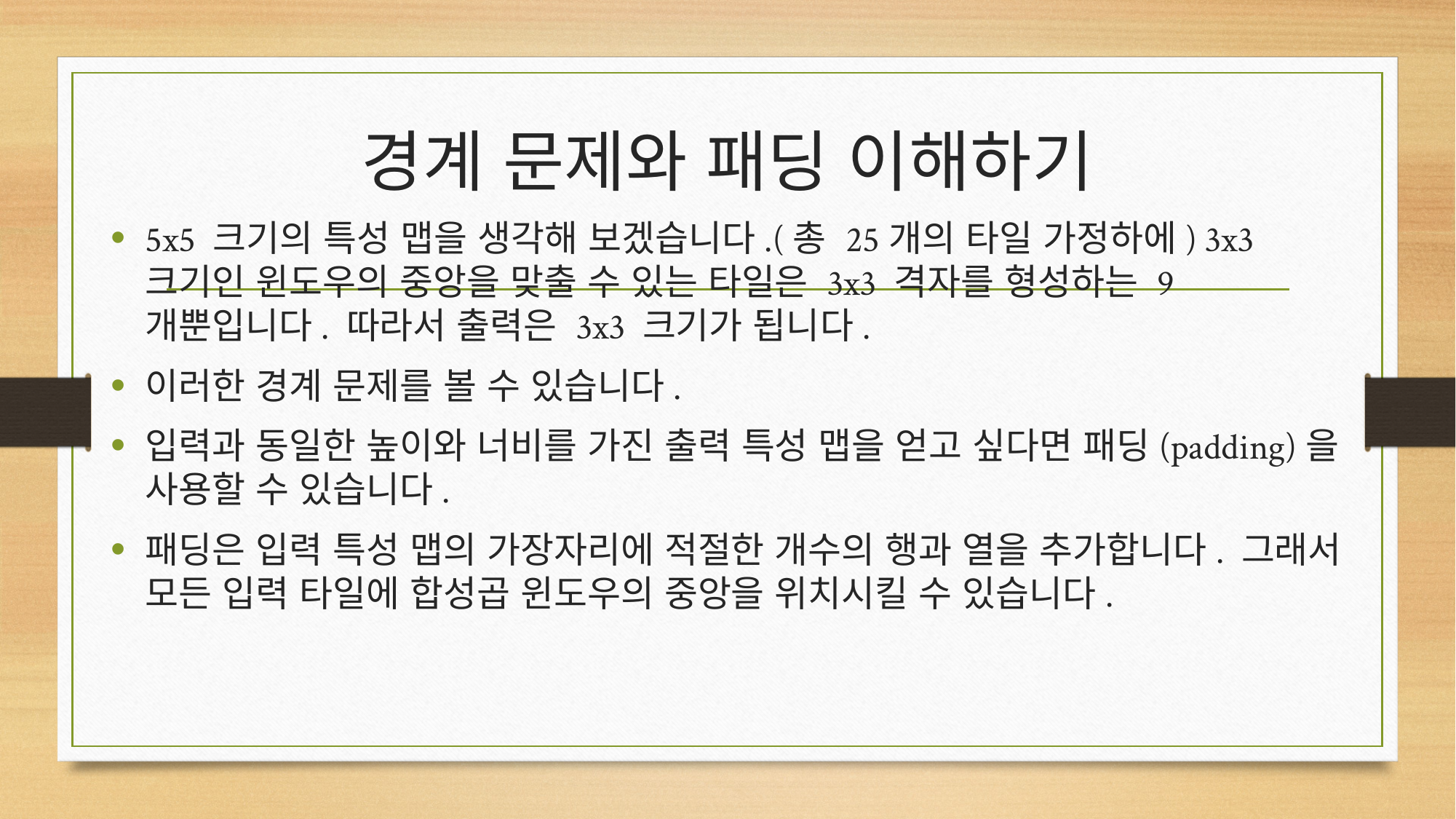

# 경계 문제와 패딩 이해하기
5x5 크기의 특성 맵을 생각해 보겠습니다.(총 25개의 타일 가정하에) 3x3 크기인 윈도우의 중앙을 맞출 수 있는 타일은 3x3 격자를 형성하는 9개뿐입니다. 따라서 출력은 3x3 크기가 됩니다.
이러한 경계 문제를 볼 수 있습니다.
입력과 동일한 높이와 너비를 가진 출력 특성 맵을 얻고 싶다면 패딩(padding)을 사용할 수 있습니다.
패딩은 입력 특성 맵의 가장자리에 적절한 개수의 행과 열을 추가합니다. 그래서 모든 입력 타일에 합성곱 윈도우의 중앙을 위치시킬 수 있습니다.